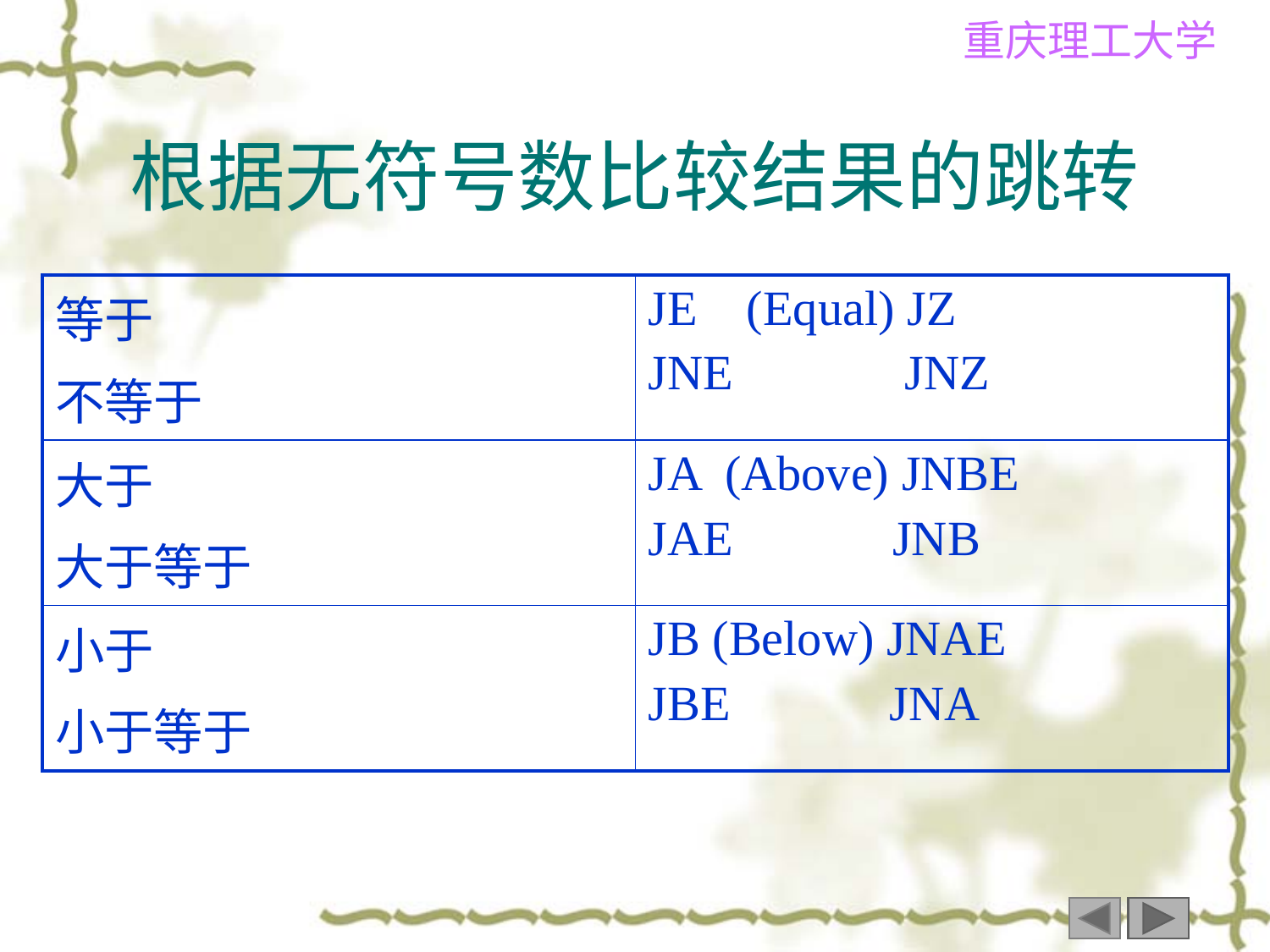

# 根据无符号数比较结果的跳转
| 等于 不等于 | JE (Equal) JZ JNE JNZ |
| --- | --- |
| 大于 大于等于 | JA (Above) JNBE JAE JNB |
| 小于 小于等于 | JB (Below) JNAE JBE JNA |